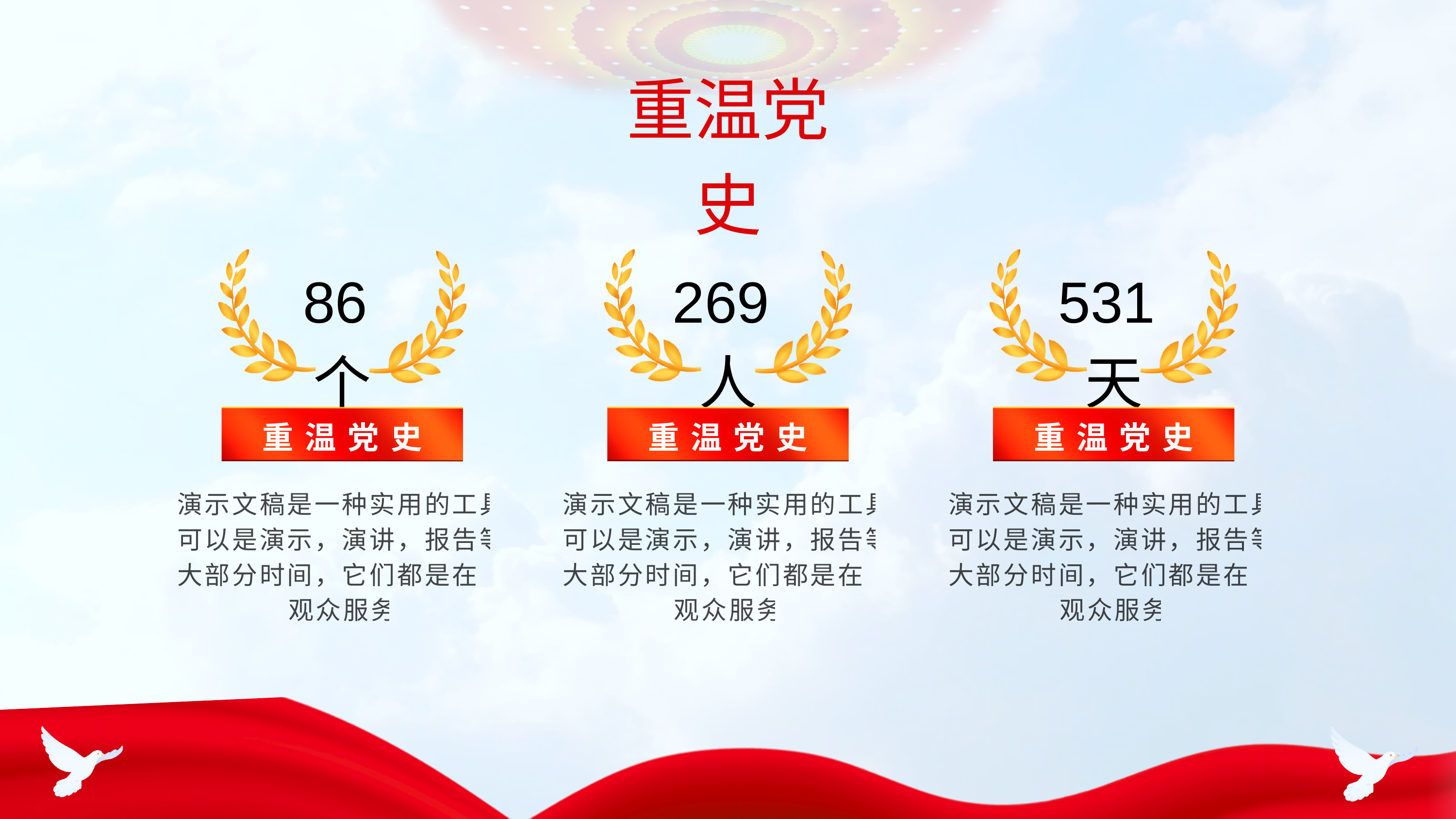

重温党史

86个

重温党史
演示文稿是一种实用的工具，可以是演示，演讲，报告等。大部分时间，它们都是在为观众服务

269人

重温党史
演示文稿是一种实用的工具，可以是演示，演讲，报告等。大部分时间，它们都是在为观众服务

531天

重温党史
演示文稿是一种实用的工具，可以是演示，演讲，报告等。大部分时间，它们都是在为观众服务